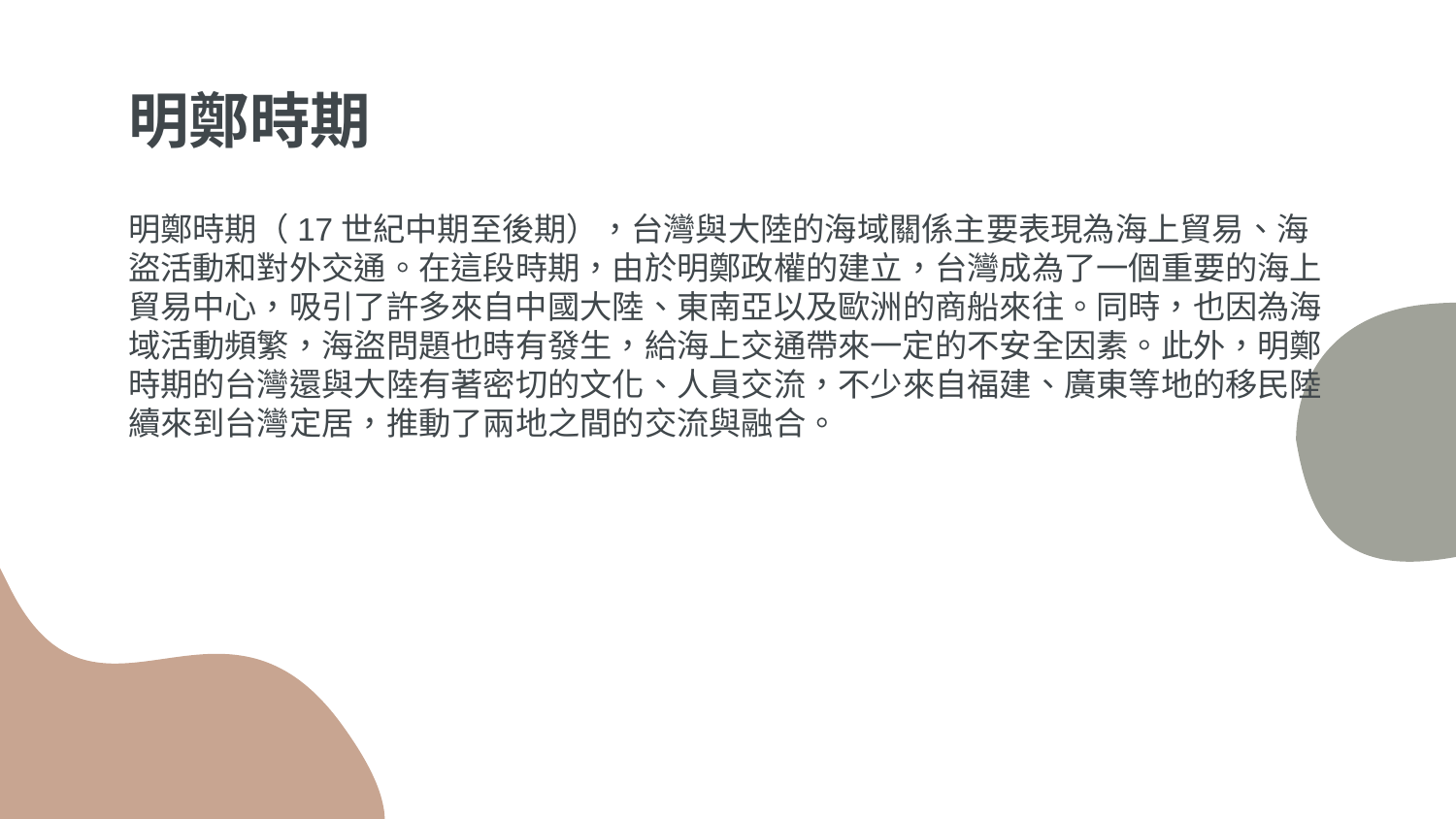

# 明鄭時期
明鄭時期（17世紀中期至後期），台灣與大陸的海域關係主要表現為海上貿易、海盜活動和對外交通。在這段時期，由於明鄭政權的建立，台灣成為了一個重要的海上貿易中心，吸引了許多來自中國大陸、東南亞以及歐洲的商船來往。同時，也因為海域活動頻繁，海盜問題也時有發生，給海上交通帶來一定的不安全因素。此外，明鄭時期的台灣還與大陸有著密切的文化、人員交流，不少來自福建、廣東等地的移民陸續來到台灣定居，推動了兩地之間的交流與融合。